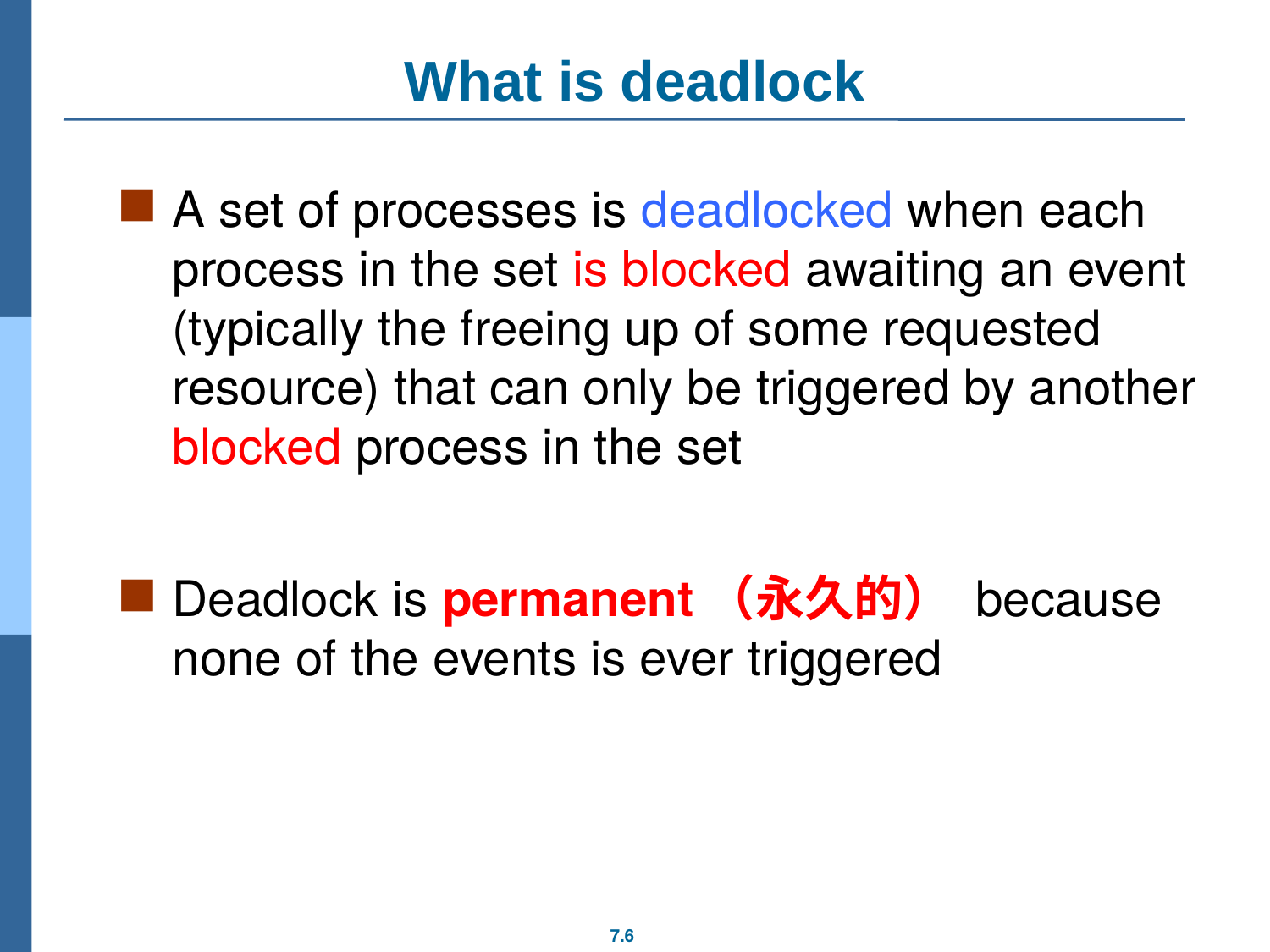

# What is deadlock
A set of processes is deadlocked when each process in the set is blocked awaiting an event (typically the freeing up of some requested resource) that can only be triggered by another blocked process in the set

Deadlock is permanent（永久的） because none of the events is ever triggered